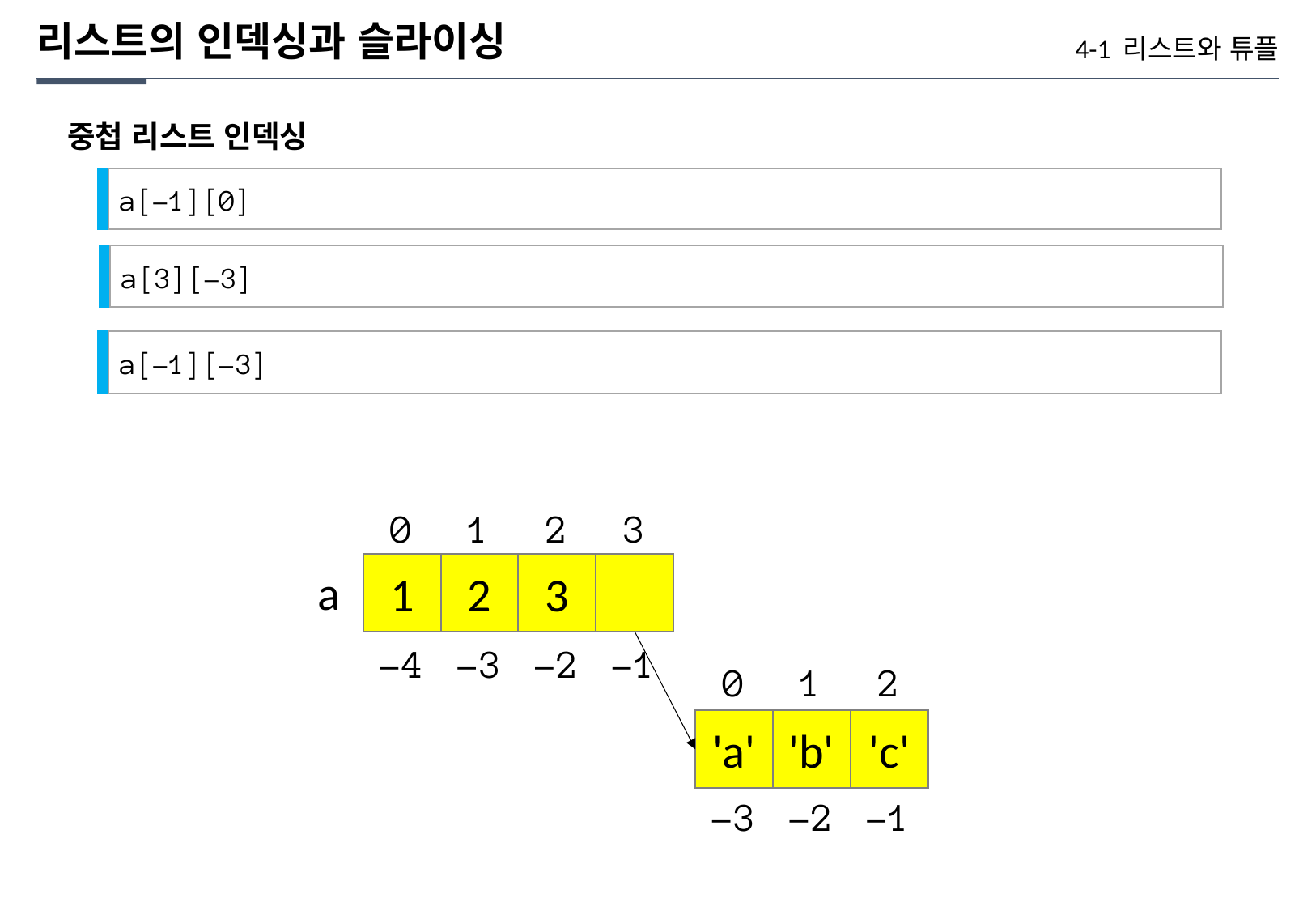

리스트의 인덱싱과 슬라이싱
4-1 리스트와 튜플
중첩 리스트 인덱싱

a[-1][0]

a[3][-3]

a[-1][-3]
0
1
2
3
1
2
3

a
-4
-3
-2
-1
0
1
2
'a'
'b'
'c'
-3
-2
-1